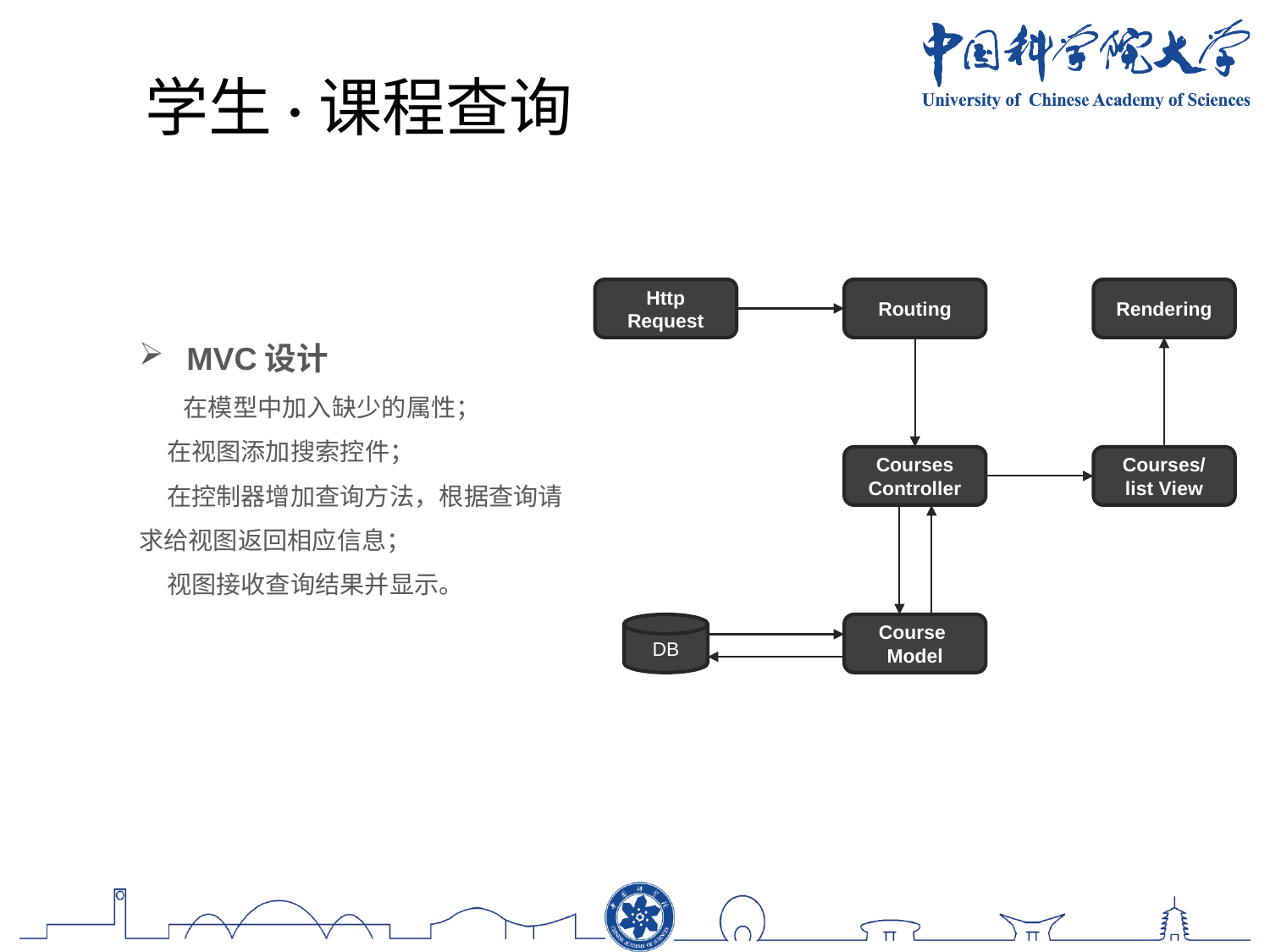

学生·课程查询
Http Request
Routing
Rendering
Courses
Controller
Courses/list View
DB
Course  Model
MVC设计
       在模型中加入缺少的属性；
    在视图添加搜索控件；
    在控制器增加查询方法，根据查询请求给视图返回相应信息；
    视图接收查询结果并显示。